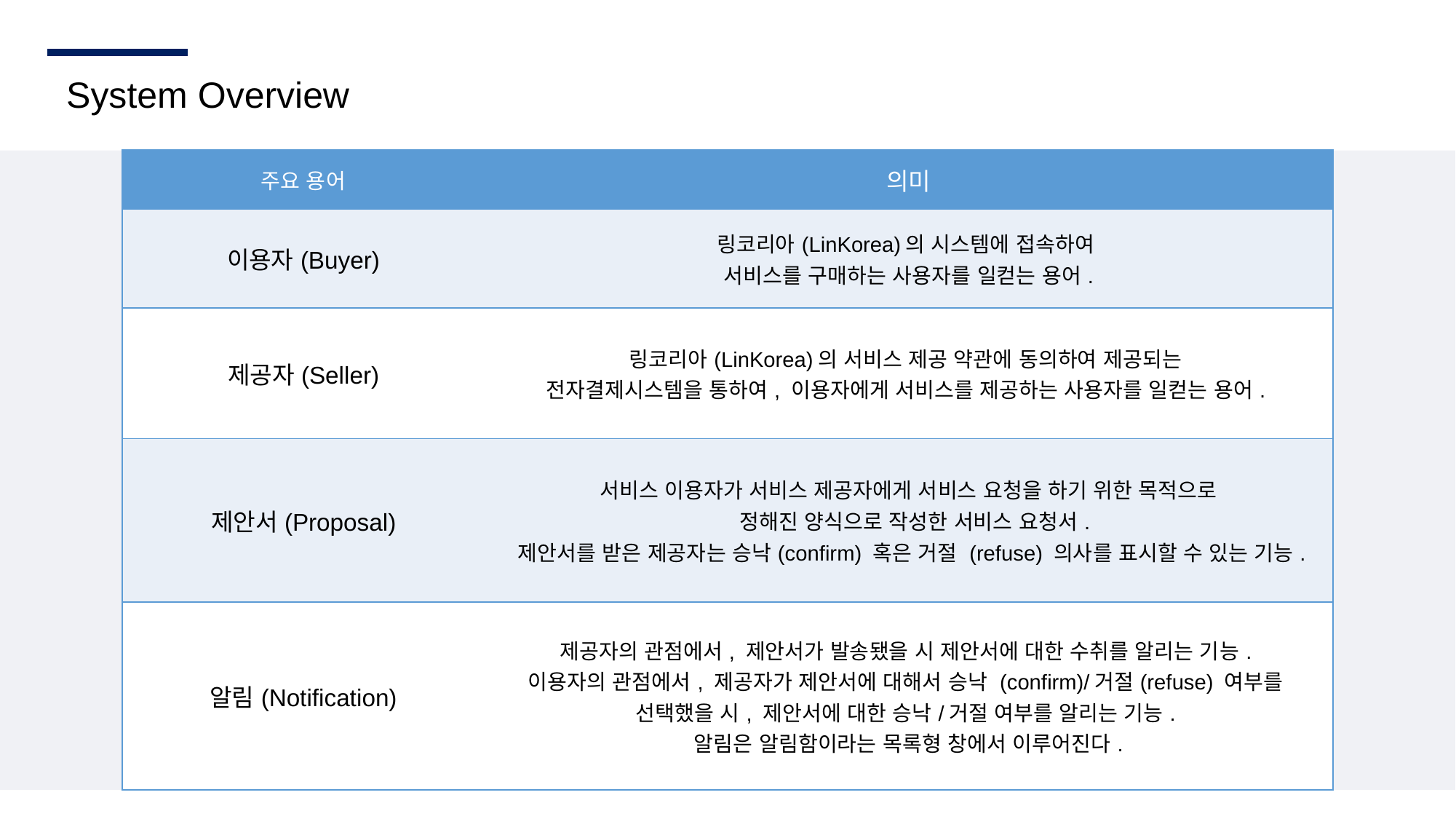

System Overview
| 주요 용어 | 의미 |
| --- | --- |
| 이용자(Buyer) | 링코리아(LinKorea)의 시스템에 접속하여 서비스를 구매하는 사용자를 일컫는 용어. |
| 제공자(Seller) | 링코리아(LinKorea)의 서비스 제공 약관에 동의하여 제공되는 전자결제시스템을 통하여, 이용자에게 서비스를 제공하는 사용자를 일컫는 용어. |
| 제안서(Proposal) | 서비스 이용자가 서비스 제공자에게 서비스 요청을 하기 위한 목적으로 정해진 양식으로 작성한 서비스 요청서. 제안서를 받은 제공자는 승낙(confirm) 혹은 거절 (refuse) 의사를 표시할 수 있는 기능. |
| 알림(Notification) | 제공자의 관점에서, 제안서가 발송됐을 시 제안서에 대한 수취를 알리는 기능. 이용자의 관점에서, 제공자가 제안서에 대해서 승낙 (confirm)/거절(refuse) 여부를 선택했을 시, 제안서에 대한 승낙/거절 여부를 알리는 기능. 알림은 알림함이라는 목록형 창에서 이루어진다. |